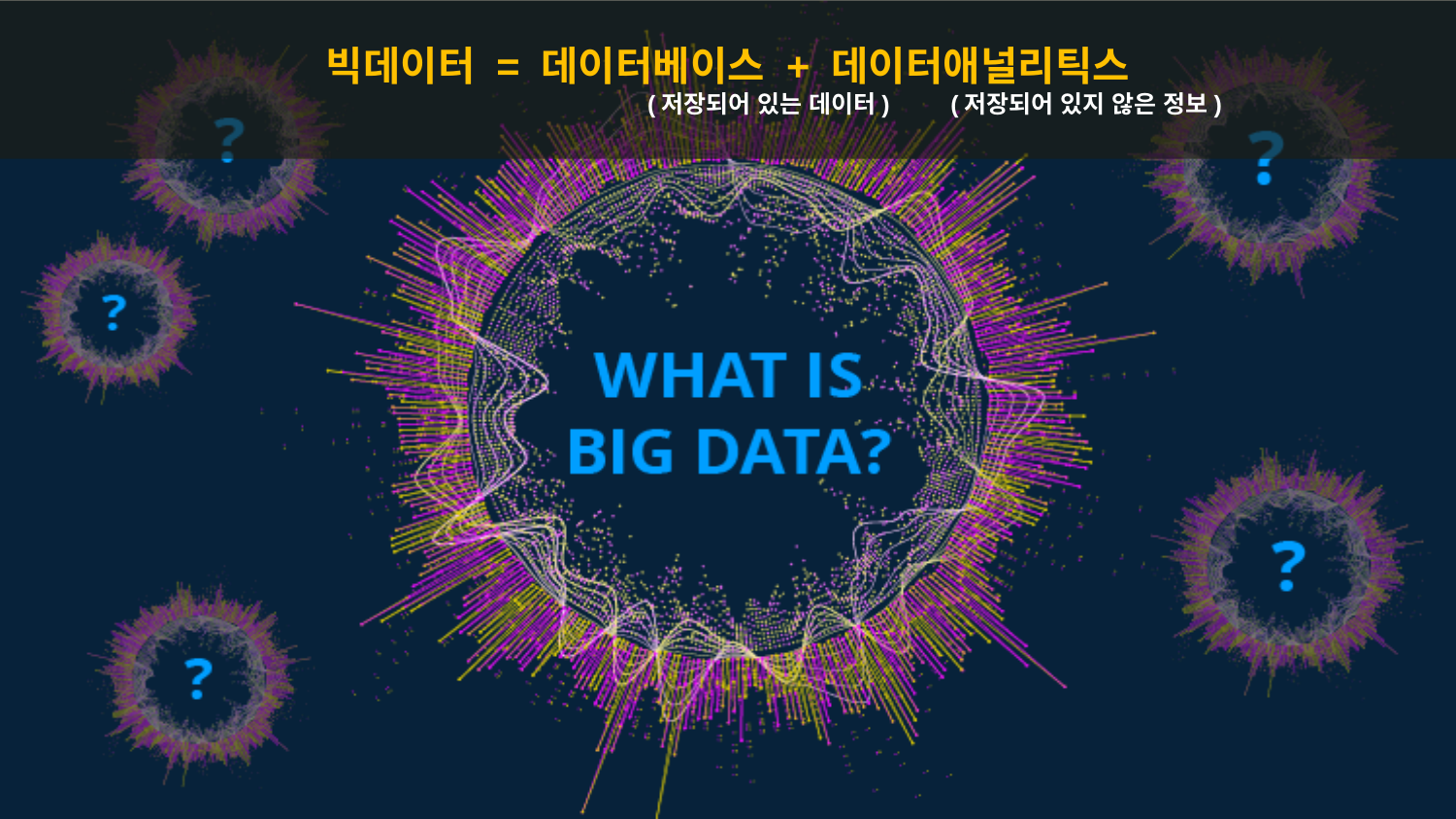

빅데이터 = 데이터베이스 + 데이터애널리틱스
				        (저장되어 있는 데이터)         (저장되어 있지 않은 정보)